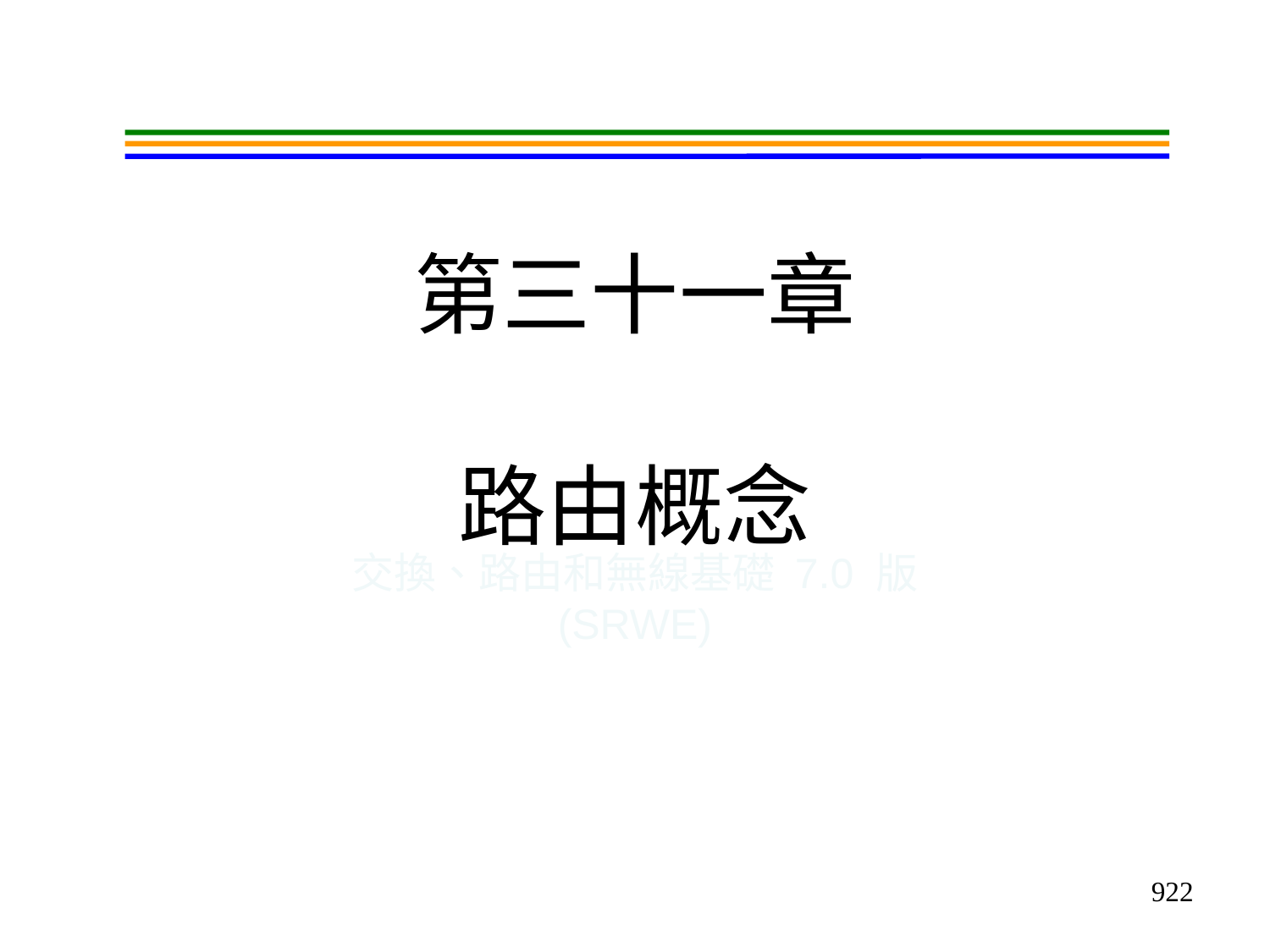

# 第三十一章 路由概念
交換、路由和無線基礎 7.0 版
(SRWE)

922